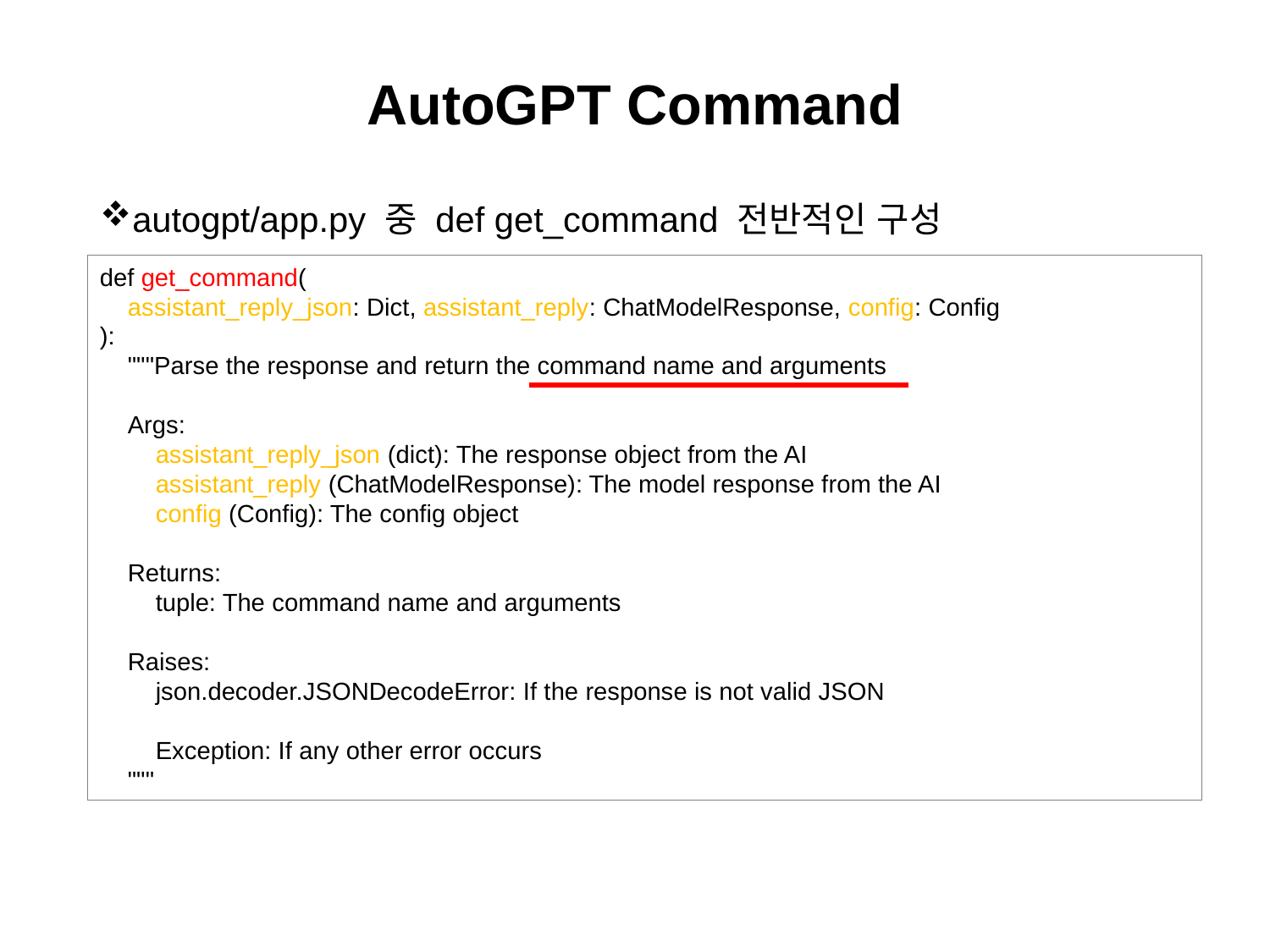

# AutoGPT Command
autogpt/app.py 중 def get_command 전반적인 구성
def get_command(
    assistant_reply_json: Dict, assistant_reply: ChatModelResponse, config: Config
):
    """Parse the response and return the command name and arguments

    Args:
        assistant_reply_json (dict): The response object from the AI
        assistant_reply (ChatModelResponse): The model response from the AI
        config (Config): The config object

    Returns:
        tuple: The command name and arguments

    Raises:
        json.decoder.JSONDecodeError: If the response is not valid JSON

        Exception: If any other error occurs
    """